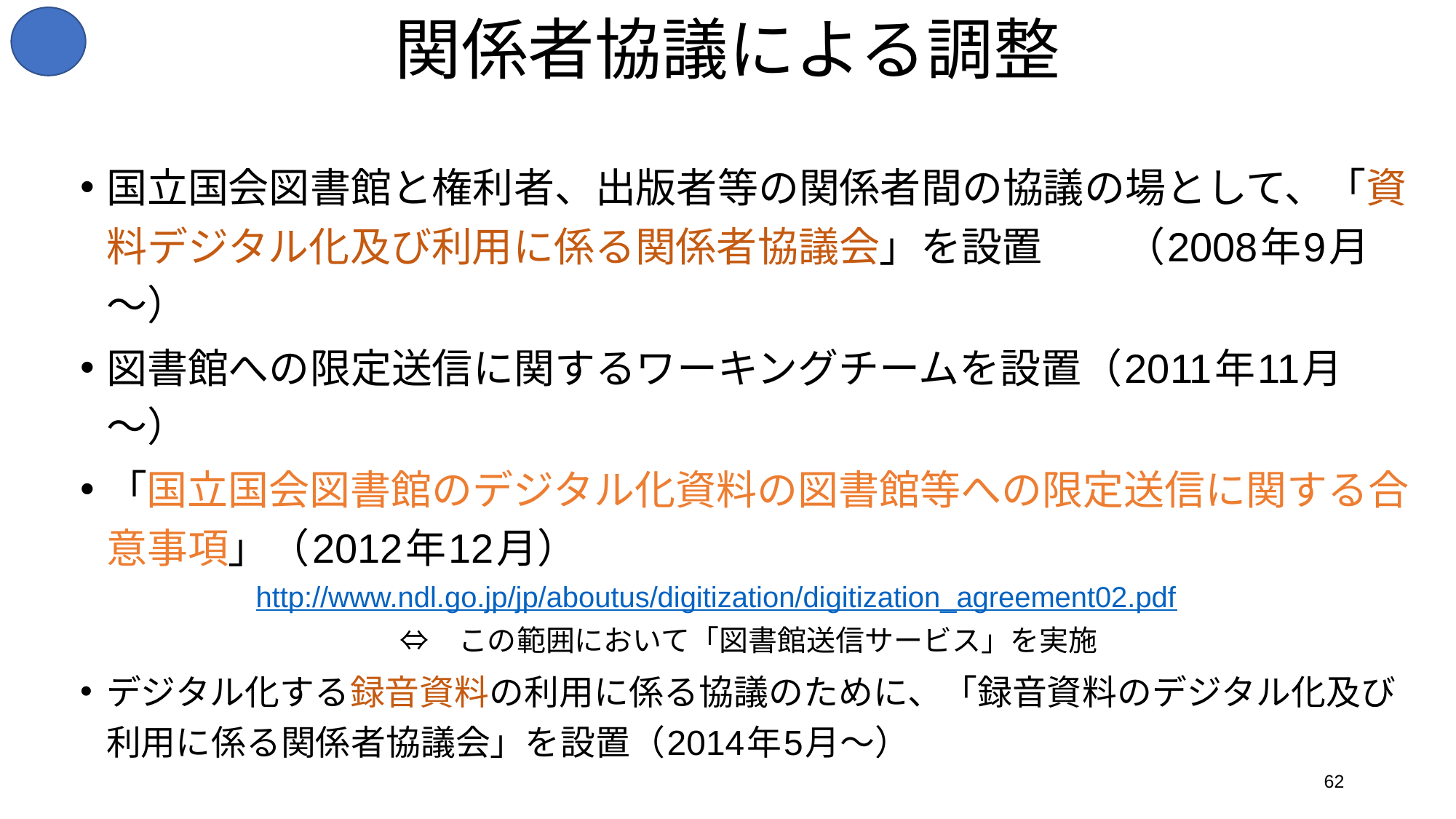

# 関係者協議による調整

国立国会図書館と権利者、出版者等の関係者間の協議の場として、「資料デジタル化及び利用に係る関係者協議会」を設置　　（2008年9月～）
図書館への限定送信に関するワーキングチームを設置（2011年11月～）
「国立国会図書館のデジタル化資料の図書館等への限定送信に関する合意事項」（2012年12月）
http://www.ndl.go.jp/jp/aboutus/digitization/digitization_agreement02.pdf
　　　　　　　　　　　⇔　この範囲において「図書館送信サービス」を実施
デジタル化する録音資料の利用に係る協議のために、「録音資料のデジタル化及び利用に係る関係者協議会」を設置（2014年5月～）
62